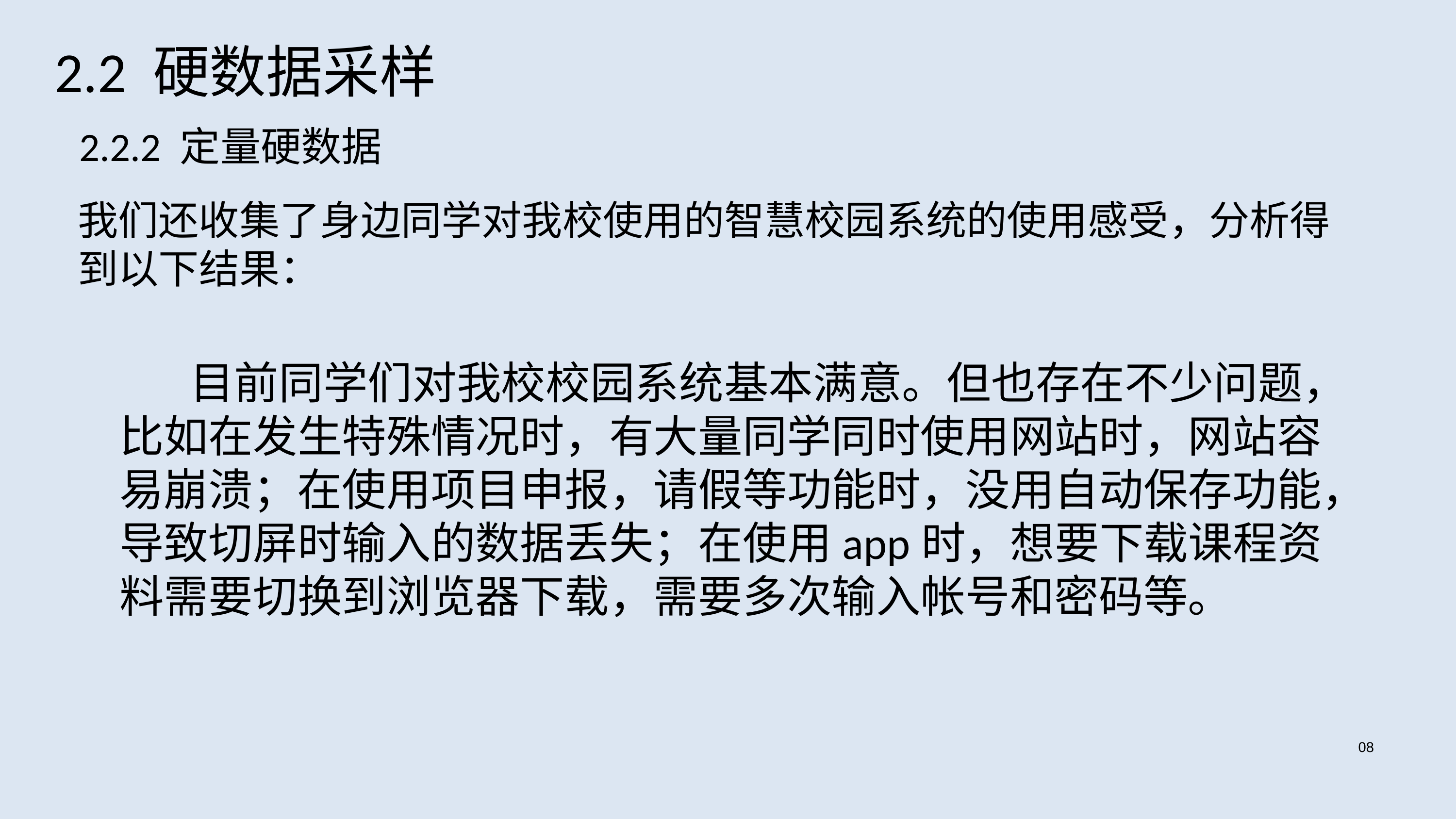

2.2 硬数据采样
2.2.2 定量硬数据
我们还收集了身边同学对我校使用的智慧校园系统的使用感受，分析得到以下结果：
      目前同学们对我校校园系统基本满意。但也存在不少问题，比如在发生特殊情况时，有大量同学同时使用网站时，网站容易崩溃；在使用项目申报，请假等功能时，没用自动保存功能，导致切屏时输入的数据丢失；在使用app时，想要下载课程资料需要切换到浏览器下载，需要多次输入帐号和密码等。
08